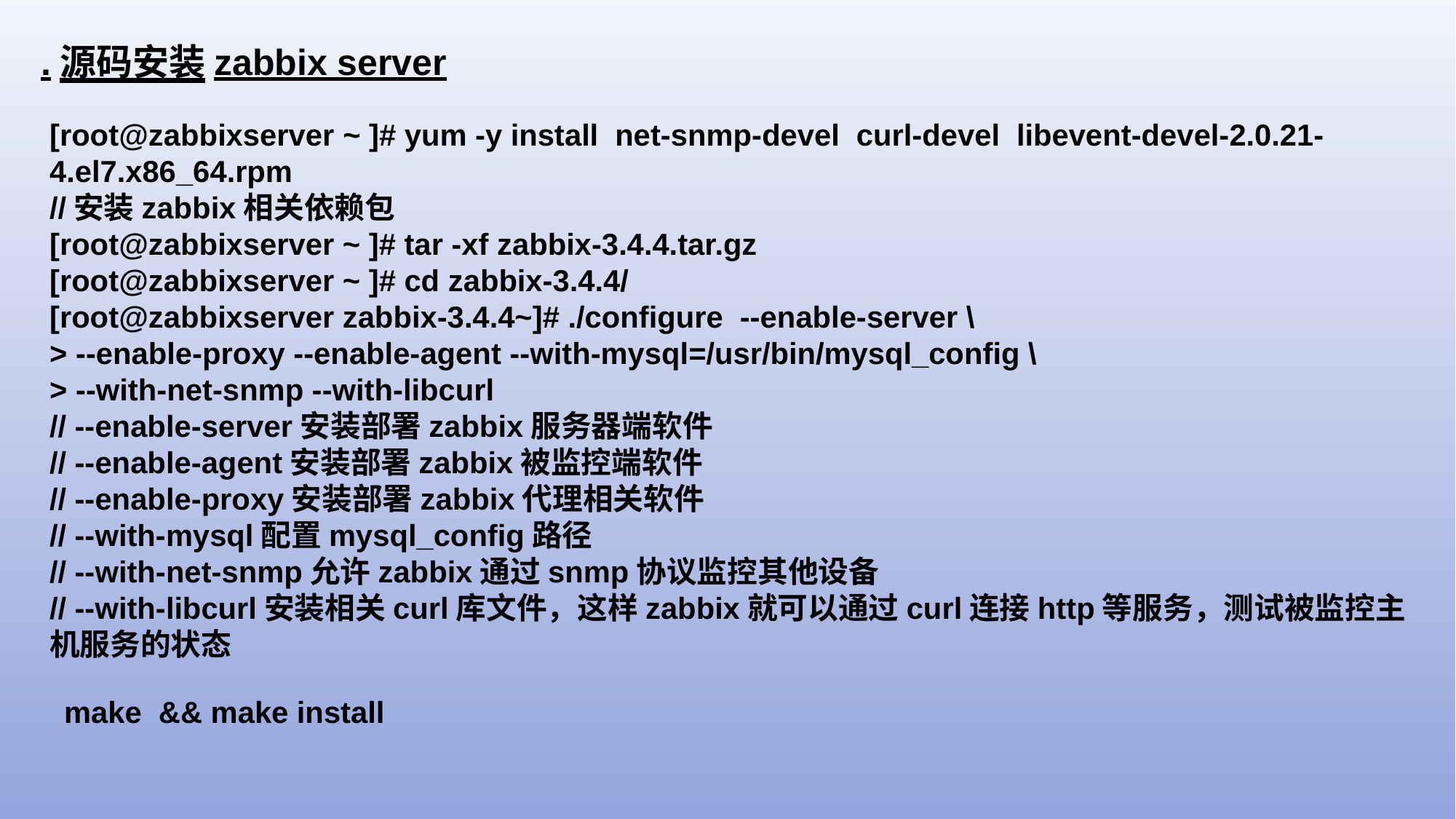

.源码安装zabbix server
[root@zabbixserver ~ ]# yum -y install  net-snmp-devel  curl-devel  libevent-devel-2.0.21-4.el7.x86_64.rpm
//安装zabbix相关依赖包
[root@zabbixserver ~ ]# tar -xf zabbix-3.4.4.tar.gz
[root@zabbixserver ~ ]# cd zabbix-3.4.4/
[root@zabbixserver zabbix-3.4.4~]# ./configure  --enable-server \
> --enable-proxy --enable-agent --with-mysql=/usr/bin/mysql_config \
> --with-net-snmp --with-libcurl
// --enable-server安装部署zabbix服务器端软件
// --enable-agent安装部署zabbix被监控端软件
// --enable-proxy安装部署zabbix代理相关软件
// --with-mysql配置mysql_config路径
// --with-net-snmp允许zabbix通过snmp协议监控其他设备
// --with-libcurl安装相关curl库文件，这样zabbix就可以通过curl连接http等服务，测试被监控主机服务的状态
make  && make install